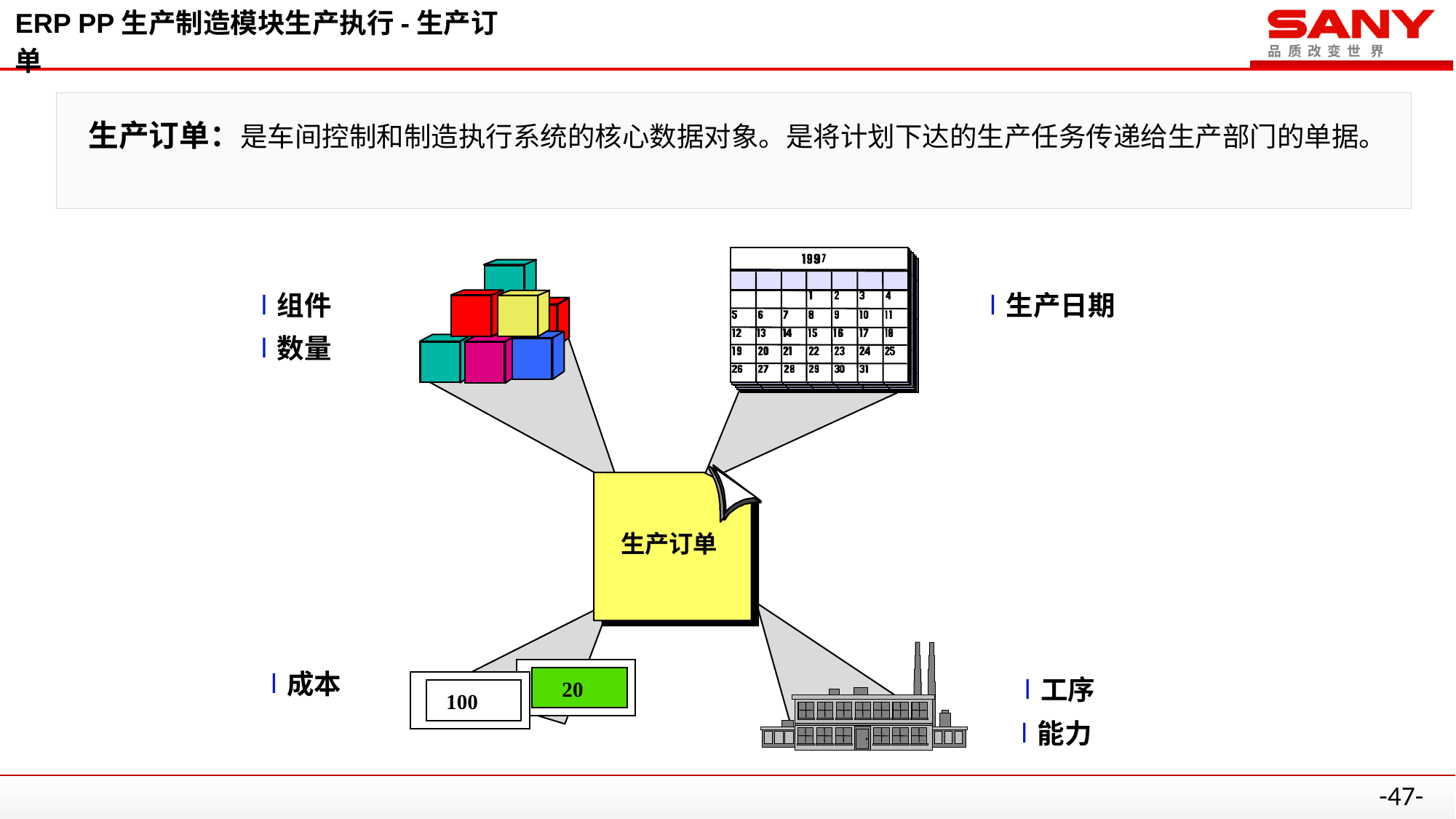

# ERP PP生产制造模块生产执行-生产订单
  生产订单：是车间控制和制造执行系统的核心数据对象。是将计划下达的生产任务传递给生产部门的单据。

l
l
组件
生产日期

l
数量

生产订单

20

l
成本

100
l
工序

l
能力